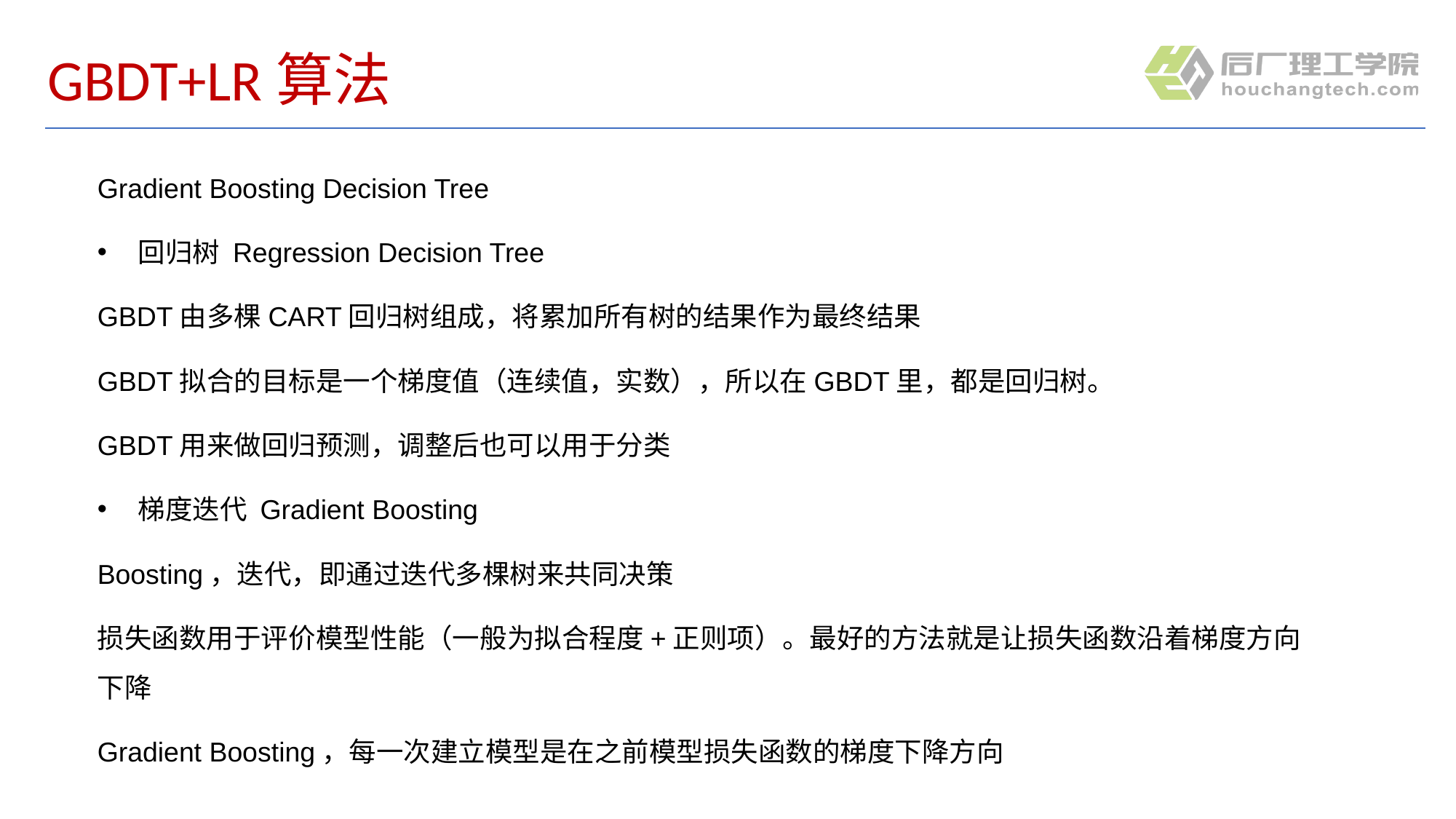

# GBDT+LR算法
Gradient Boosting Decision Tree
回归树 Regression Decision Tree
GBDT由多棵CART回归树组成，将累加所有树的结果作为最终结果
GBDT拟合的目标是一个梯度值（连续值，实数），所以在GBDT里，都是回归树。
GBDT用来做回归预测，调整后也可以用于分类
梯度迭代 Gradient Boosting
Boosting，迭代，即通过迭代多棵树来共同决策
损失函数用于评价模型性能（一般为拟合程度+正则项）。最好的方法就是让损失函数沿着梯度方向下降
Gradient Boosting，每一次建立模型是在之前模型损失函数的梯度下降方向